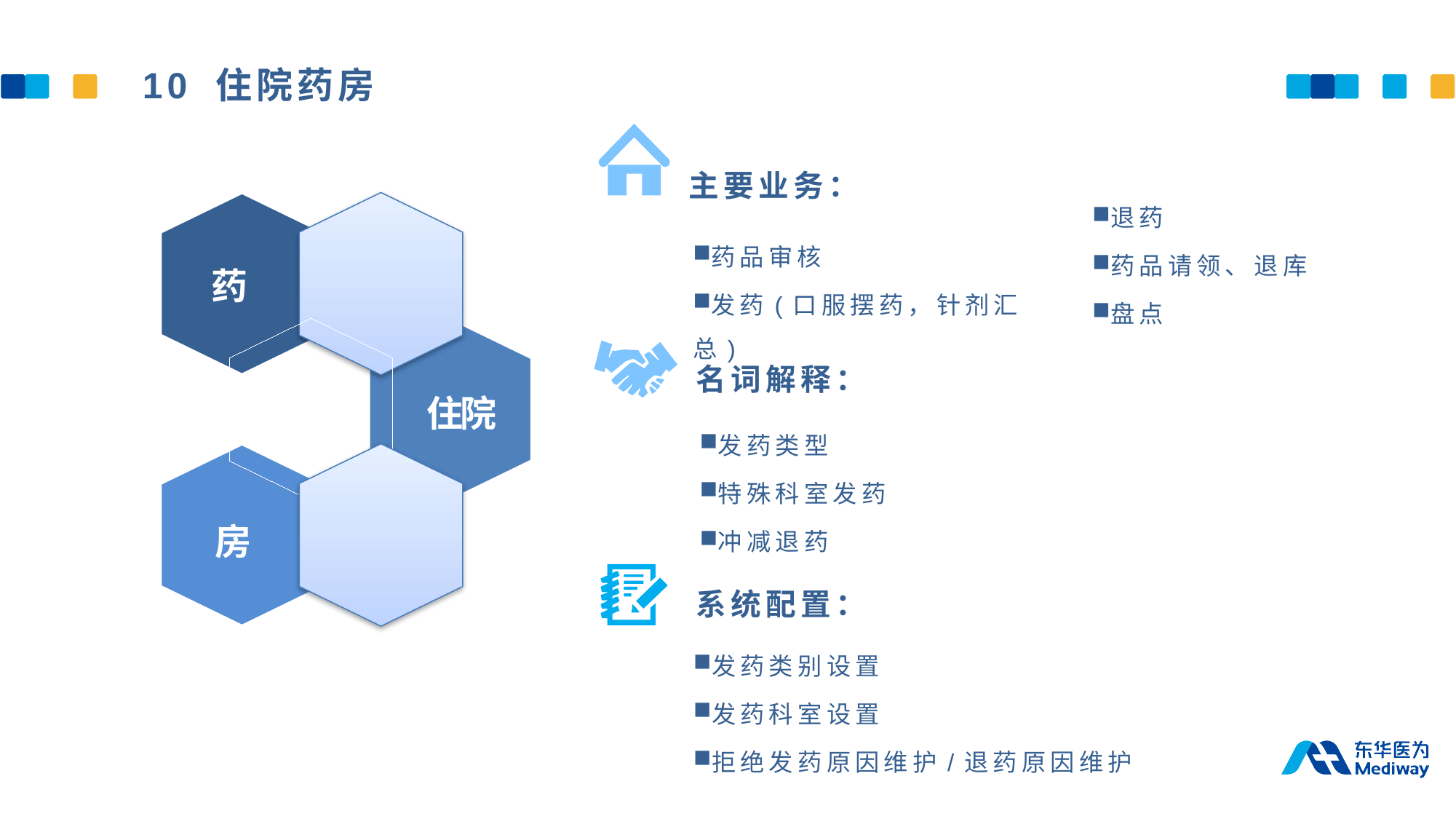

10 住院药房

主要业务：
退药
药品请领、退库
盘点

药品审核
发药(口服摆药，针剂汇总)
药

名词解释：
住院
发药类型
特殊科室发药
冲减退药

房

系统配置：
发药类别设置
发药科室设置
拒绝发药原因维护/退药原因维护